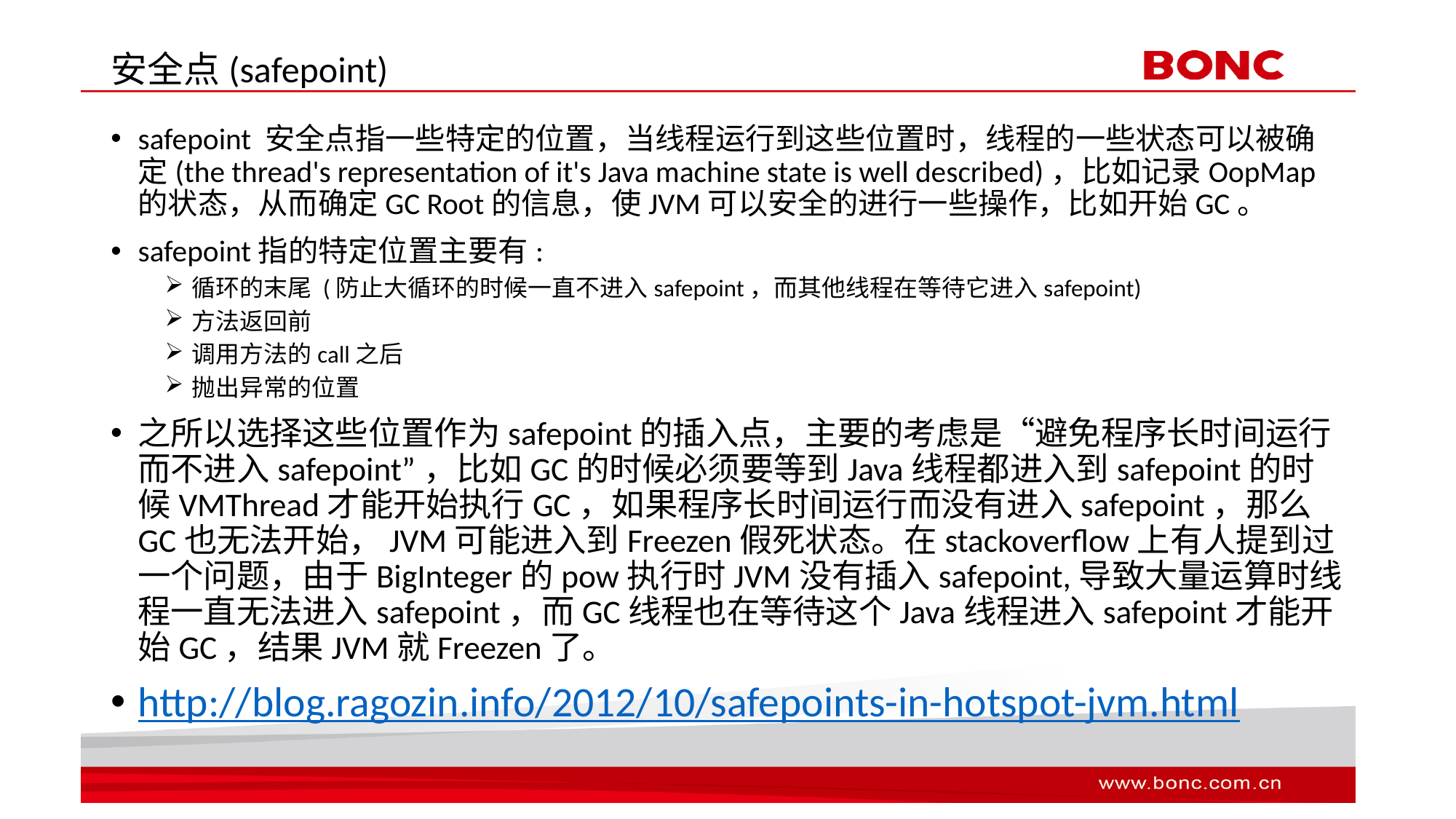

# 安全点(safepoint)
safepoint 安全点指一些特定的位置，当线程运行到这些位置时，线程的一些状态可以被确定(the thread's representation of it's Java machine state is well described)，比如记录OopMap的状态，从而确定GC Root的信息，使JVM可以安全的进行一些操作，比如开始GC。
safepoint指的特定位置主要有:
循环的末尾 (防止大循环的时候一直不进入safepoint，而其他线程在等待它进入safepoint)
方法返回前
调用方法的call之后
抛出异常的位置
之所以选择这些位置作为safepoint的插入点，主要的考虑是“避免程序长时间运行而不进入safepoint”，比如GC的时候必须要等到Java线程都进入到safepoint的时候VMThread才能开始执行GC，如果程序长时间运行而没有进入safepoint，那么GC也无法开始，JVM可能进入到Freezen假死状态。在stackoverflow上有人提到过一个问题，由于BigInteger的pow执行时JVM没有插入safepoint,导致大量运算时线程一直无法进入safepoint，而GC线程也在等待这个Java线程进入safepoint才能开始GC，结果JVM就Freezen了。
http://blog.ragozin.info/2012/10/safepoints-in-hotspot-jvm.html